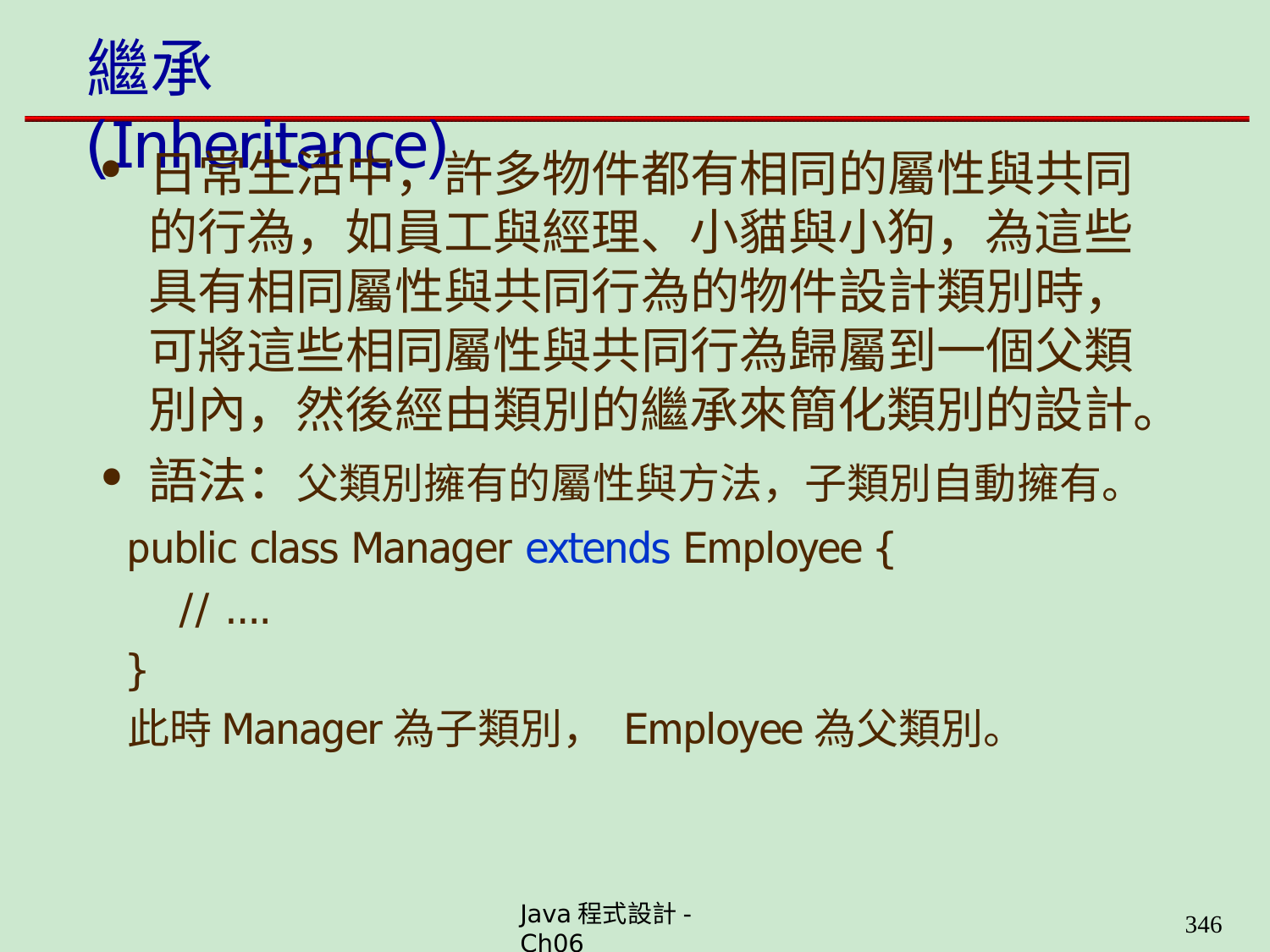

# 繼承(Inheritance)
日常生活中，許多物件都有相同的屬性與共同 的行為，如員工與經理、小貓與小狗，為這些 具有相同屬性與共同行為的物件設計類別時，  可將這些相同屬性與共同行為歸屬到一個父類 別內，然後經由類別的繼承來簡化類別的設計。
語法：父類別擁有的屬性與方法，子類別自動擁有。
public class Manager extends Employee {
// ….
}
此時Manager為子類別， Employee為父類別。
Java程式設計-Ch06
346